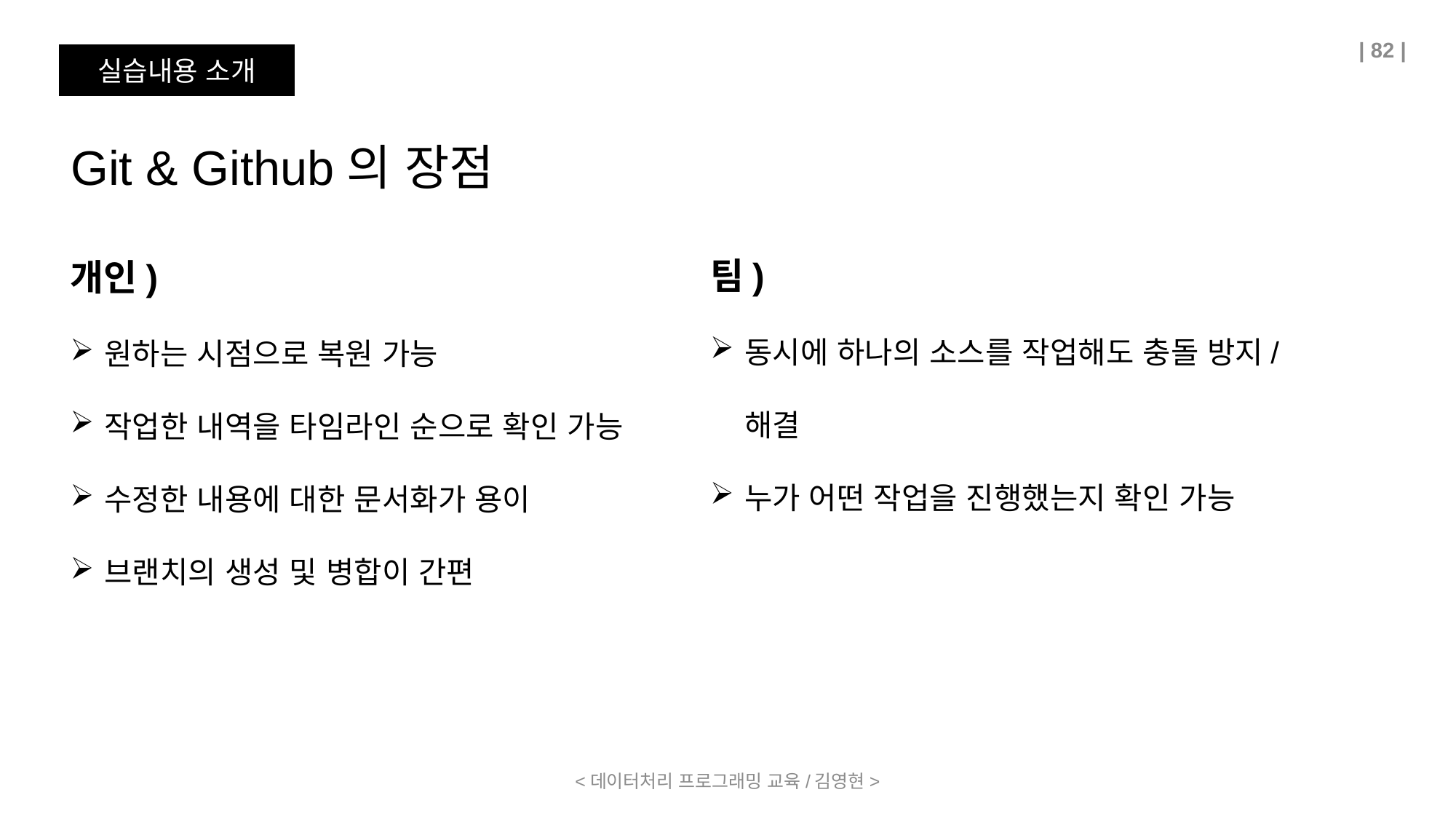

| 82 |
실습내용 소개
Git & Github의 장점
팀)
동시에 하나의 소스를 작업해도 충돌 방지/해결
누가 어떤 작업을 진행했는지 확인 가능
개인)
원하는 시점으로 복원 가능
작업한 내역을 타임라인 순으로 확인 가능
수정한 내용에 대한 문서화가 용이
브랜치의 생성 및 병합이 간편
<데이터처리 프로그래밍 교육/김영현>